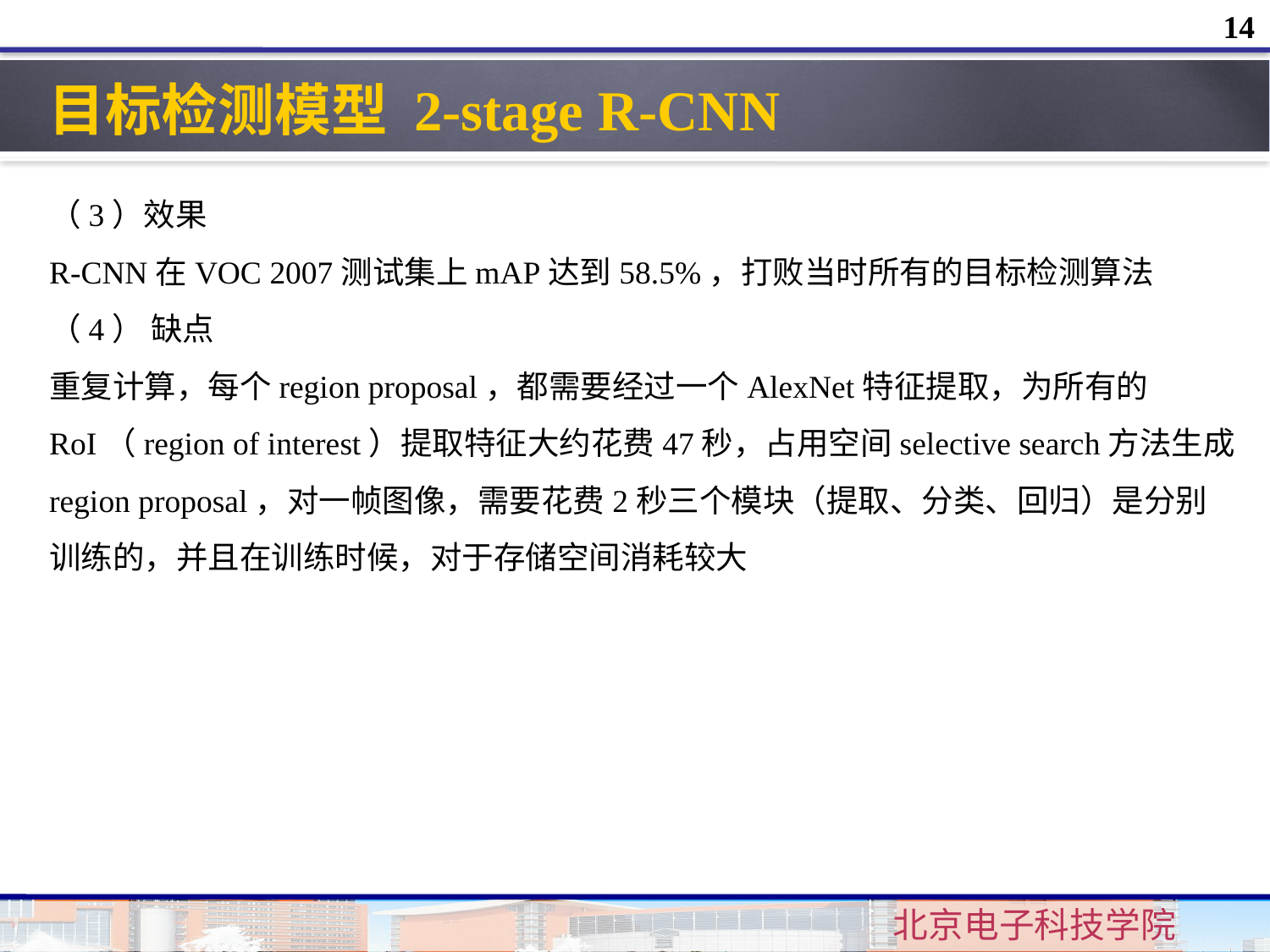

14
目标检测模型 2-stage R-CNN
（3）效果
R-CNN在VOC 2007测试集上mAP达到58.5%，打败当时所有的目标检测算法
（4） 缺点
重复计算，每个region proposal，都需要经过一个AlexNet特征提取，为所有的RoI（region of interest）提取特征大约花费47秒，占用空间selective search方法生成region proposal，对一帧图像，需要花费2秒三个模块（提取、分类、回归）是分别训练的，并且在训练时候，对于存储空间消耗较大